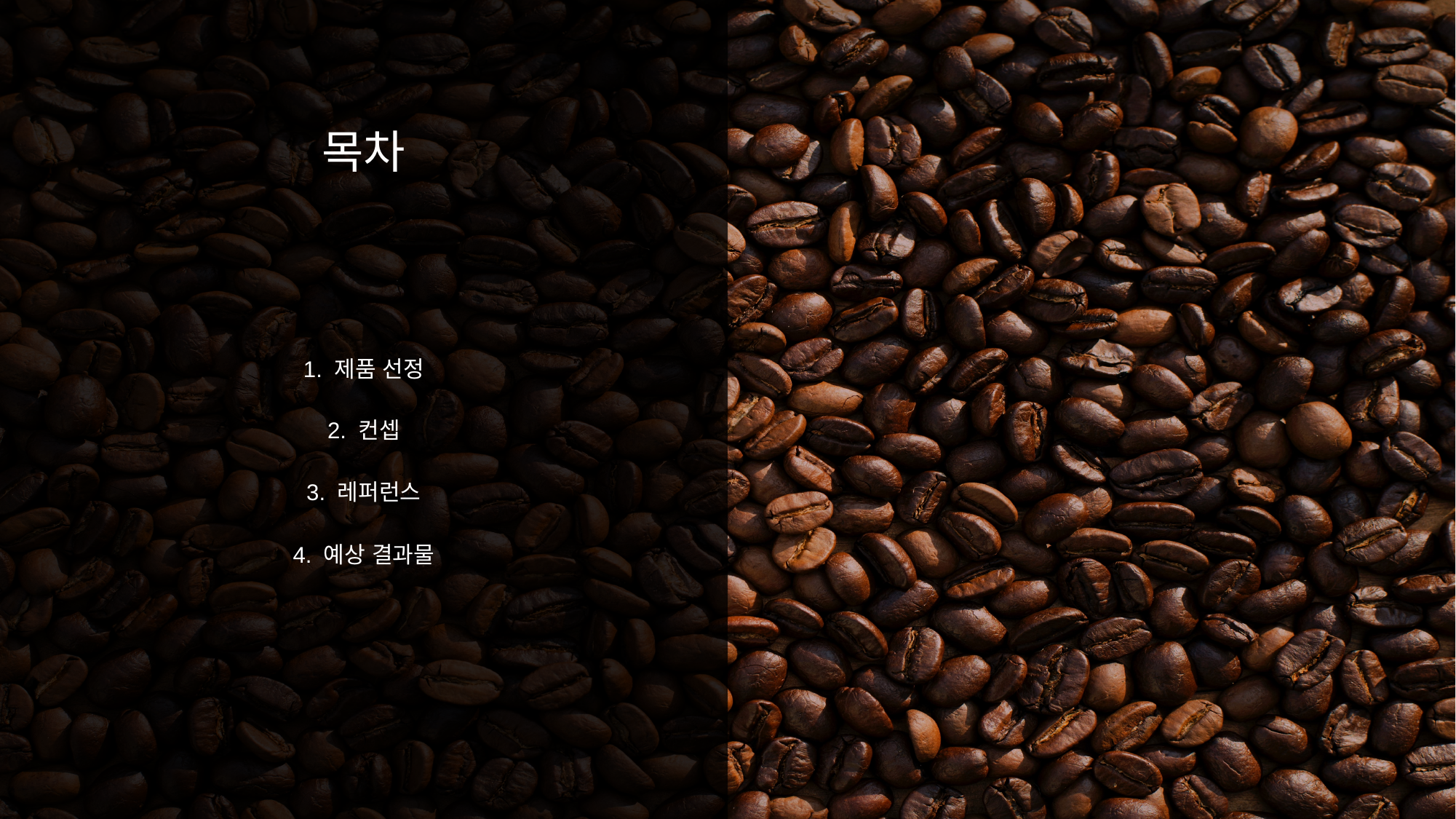

목차
1. 제품 선정
2. 컨셉
3. 레퍼런스
4. 예상 결과물